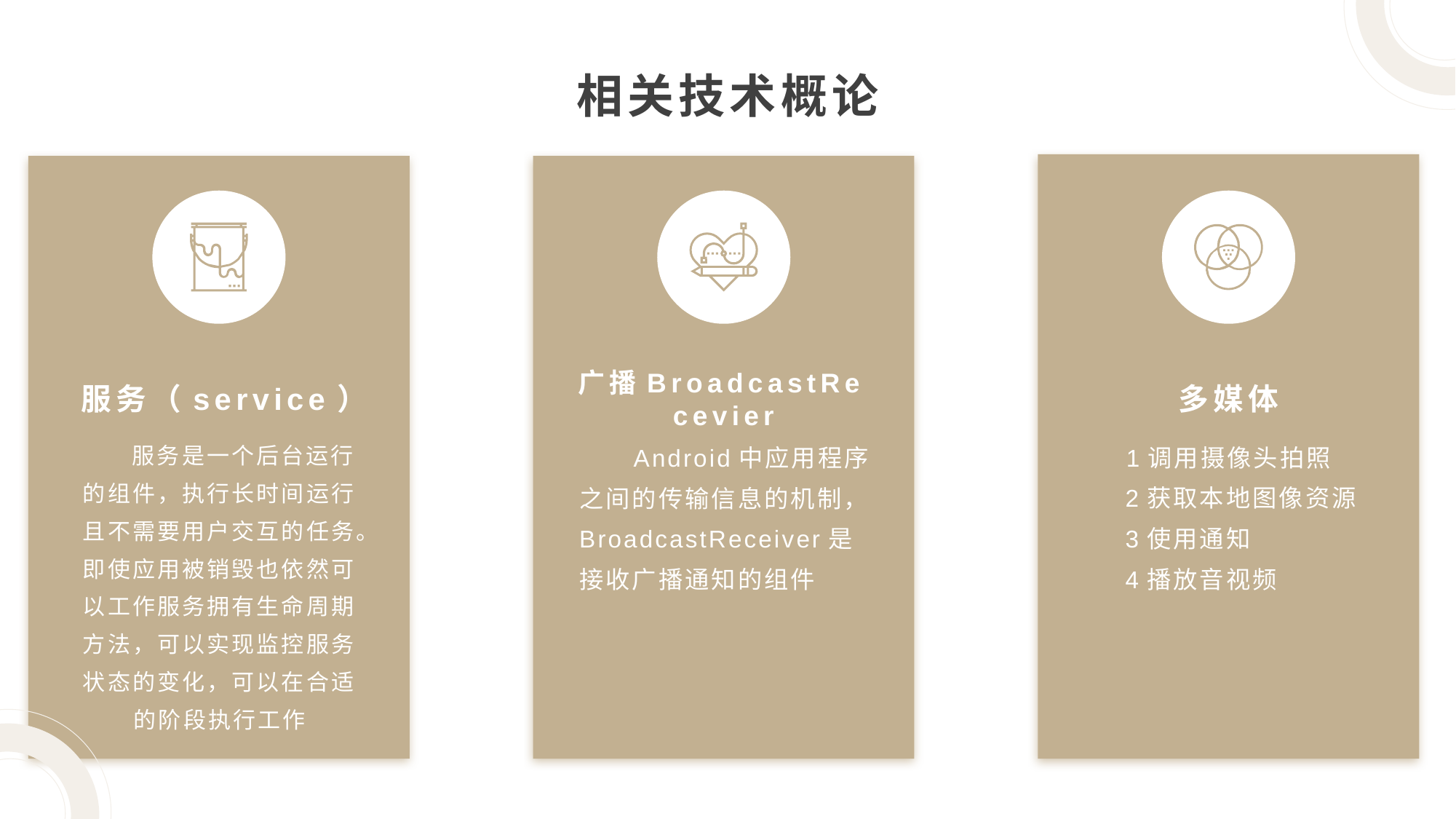

相关技术概论

广播BroadcastRe	cevier
服务（service）
多媒体
1调用摄像头拍照
     2获取本地图像资源
     3使用通知
     4播放音视频
      服务是一个后台运行的组件，执行长时间运行且不需要用户交互的任务。即使应用被销毁也依然可以工作服务拥有生命周期方法，可以实现监控服务状态的变化，可以在合适的阶段执行工作
      Android中应用程序之间的传输信息的机制，BroadcastReceiver是接收广播通知的组件